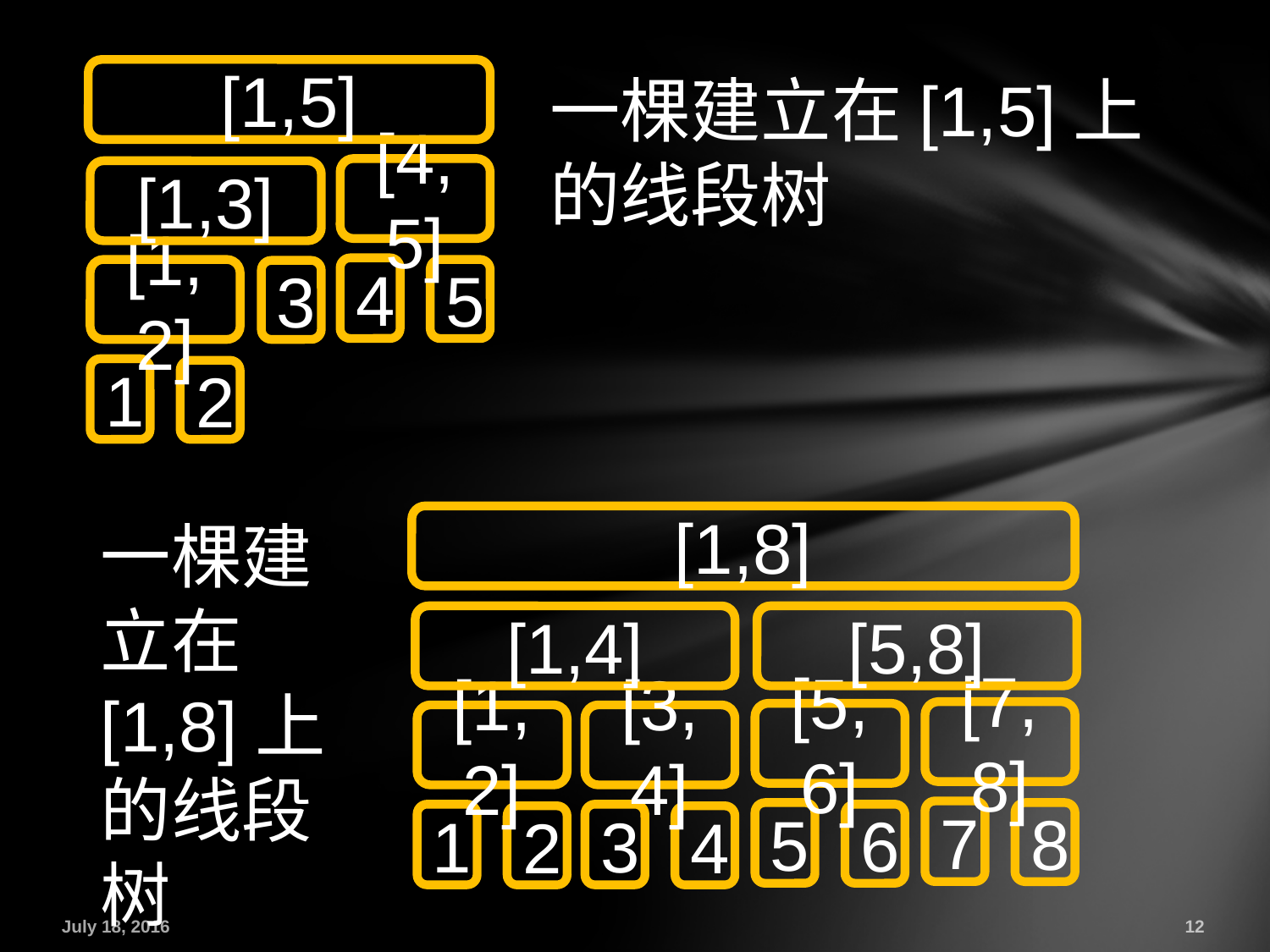

[1,5]
一棵建立在[1,5]上的线段树
[4,5]
[1,3]
4
[1,2]
5
3
1
2
一棵建立在[1,8]上的线段树
[1,8]
[1,4]
[5,8]
[7,8]
[5,6]
[1,2]
[3,4]
7
5
8
1
6
3
2
4
July 18, 2016

12